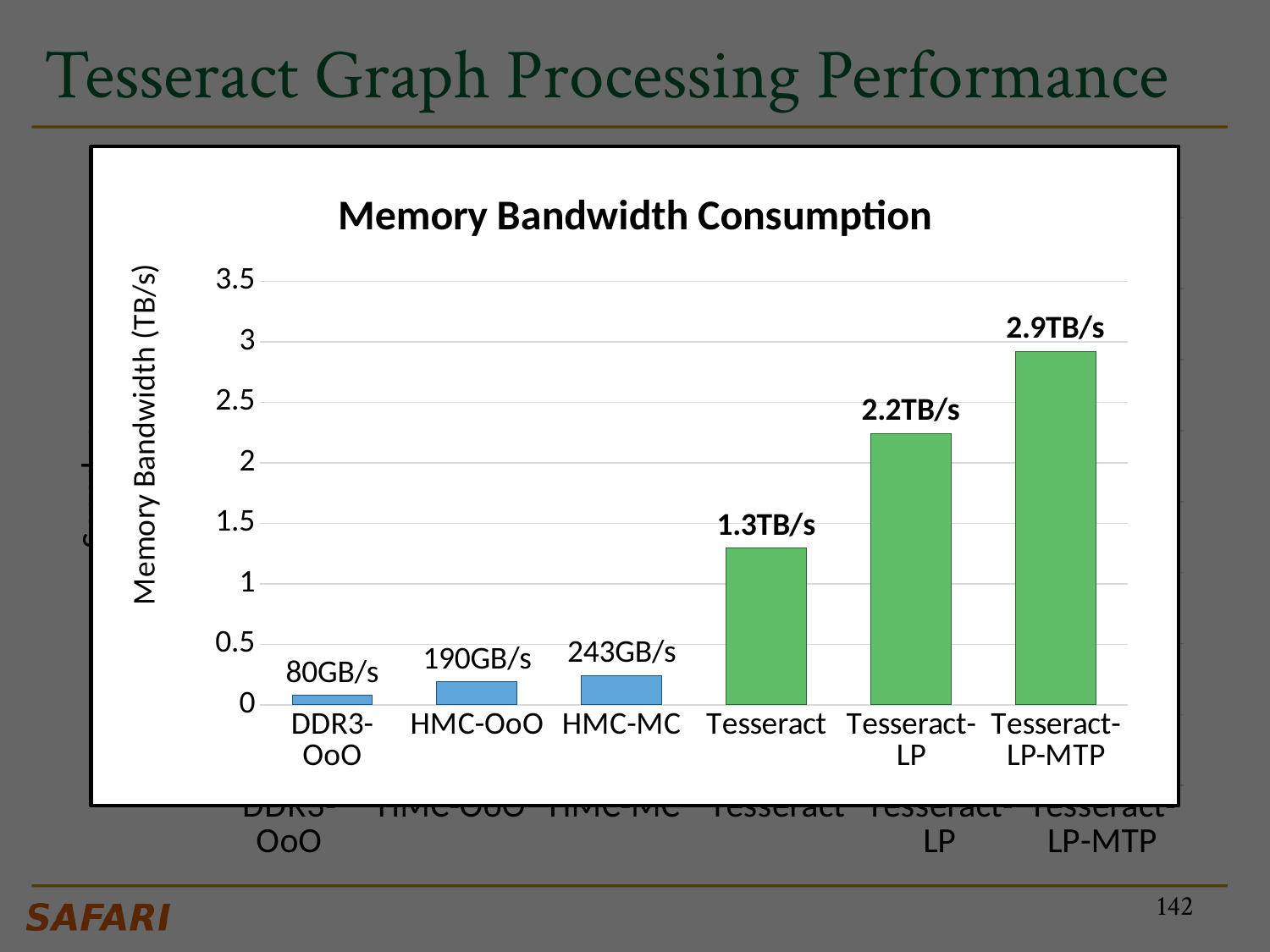

# Tesseract Graph Processing Performance

### Chart: Memory Bandwidth Consumption

| Category | 계열 1 |
|---|---|
| DDR3-OoO | 0.079545171498 |
| HMC-OoO | 0.19040264944 |
| HMC-MC | 0.24288608168 |
| Tesseract | 1.29430360506 |
| Tesseract-
LP | 2.2439987488 |
| Tesseract-
LP-MTP | 2.919651096199999 |

### Chart

| Category | 계열 1 |
|---|---|
| DDR3-OoO | 1.0 |
| HMC-OoO | 1.559151435 |
| HMC-MC | 1.252544595 |
| Tesseract | 9.024112831 |
| Tesseract-
LP | 11.6257351 |
| Tesseract-
LP-MTP | 13.78144332 |
142